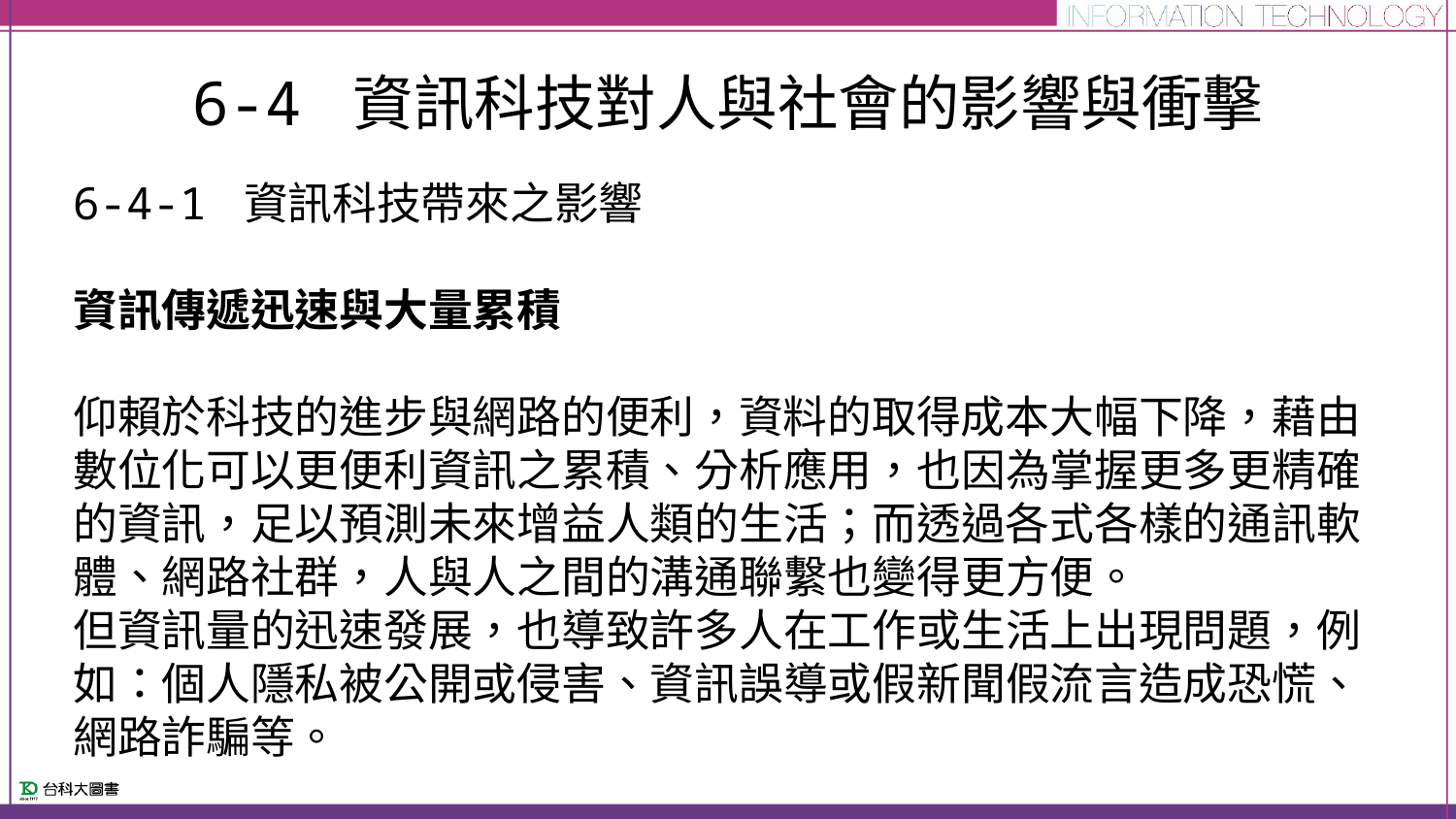

# 6-4 資訊科技對人與社會的影響與衝擊
6-4-1 資訊科技帶來之影響

資訊傳遞迅速與大量累積

仰賴於科技的進步與網路的便利，資料的取得成本大幅下降，藉由數位化可以更便利資訊之累積、分析應用，也因為掌握更多更精確的資訊，足以預測未來增益人類的生活；而透過各式各樣的通訊軟體、網路社群，人與人之間的溝通聯繫也變得更方便。
但資訊量的迅速發展，也導致許多人在工作或生活上出現問題，例如：個人隱私被公開或侵害、資訊誤導或假新聞假流言造成恐慌、網路詐騙等。